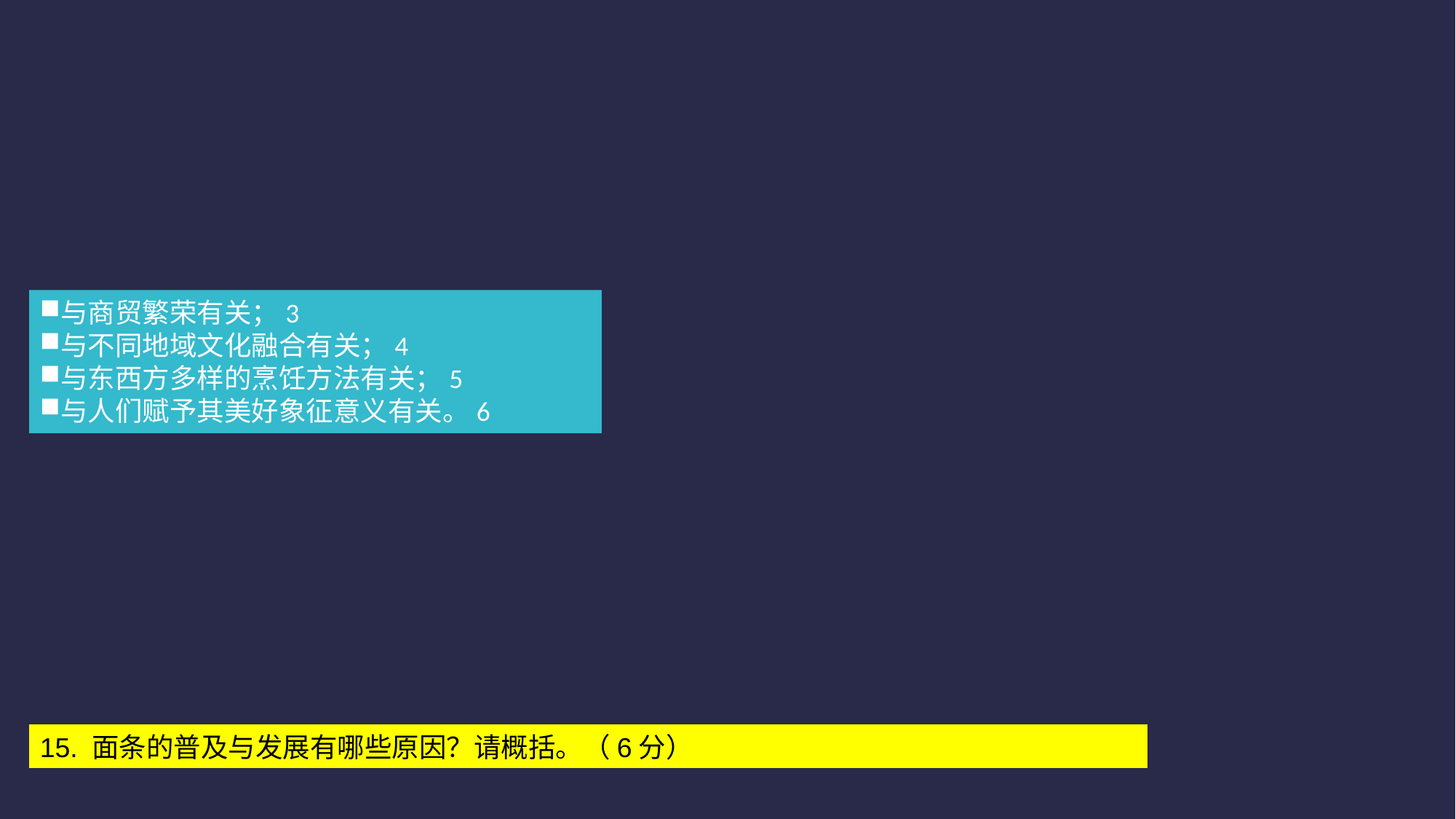

与商贸繁荣有关；3
与不同地域文化融合有关；4
与东西方多样的烹饪方法有关；5
与人们赋予其美好象征意义有关。6
15. 面条的普及与发展有哪些原因？请概括。（6分）